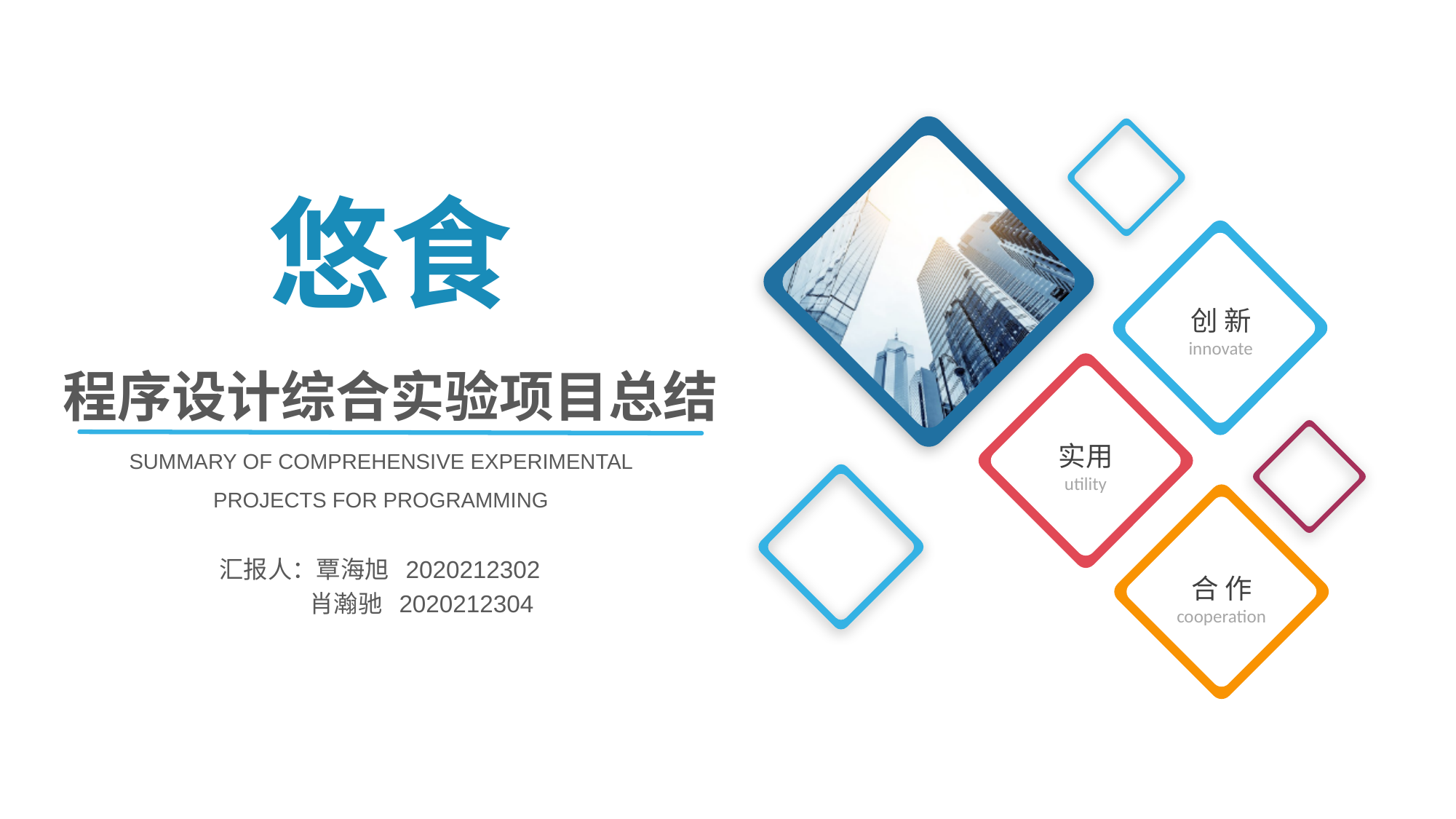

悠食

创 新
innovate
程序设计综合实验项目总结

实用
utility

SUMMARY OF COMPREHENSIVE EXPERIMENTAL PROJECTS FOR PROGRAMMING

合 作
cooperation
汇报人：覃海旭  2020212302
             肖瀚驰  2020212304